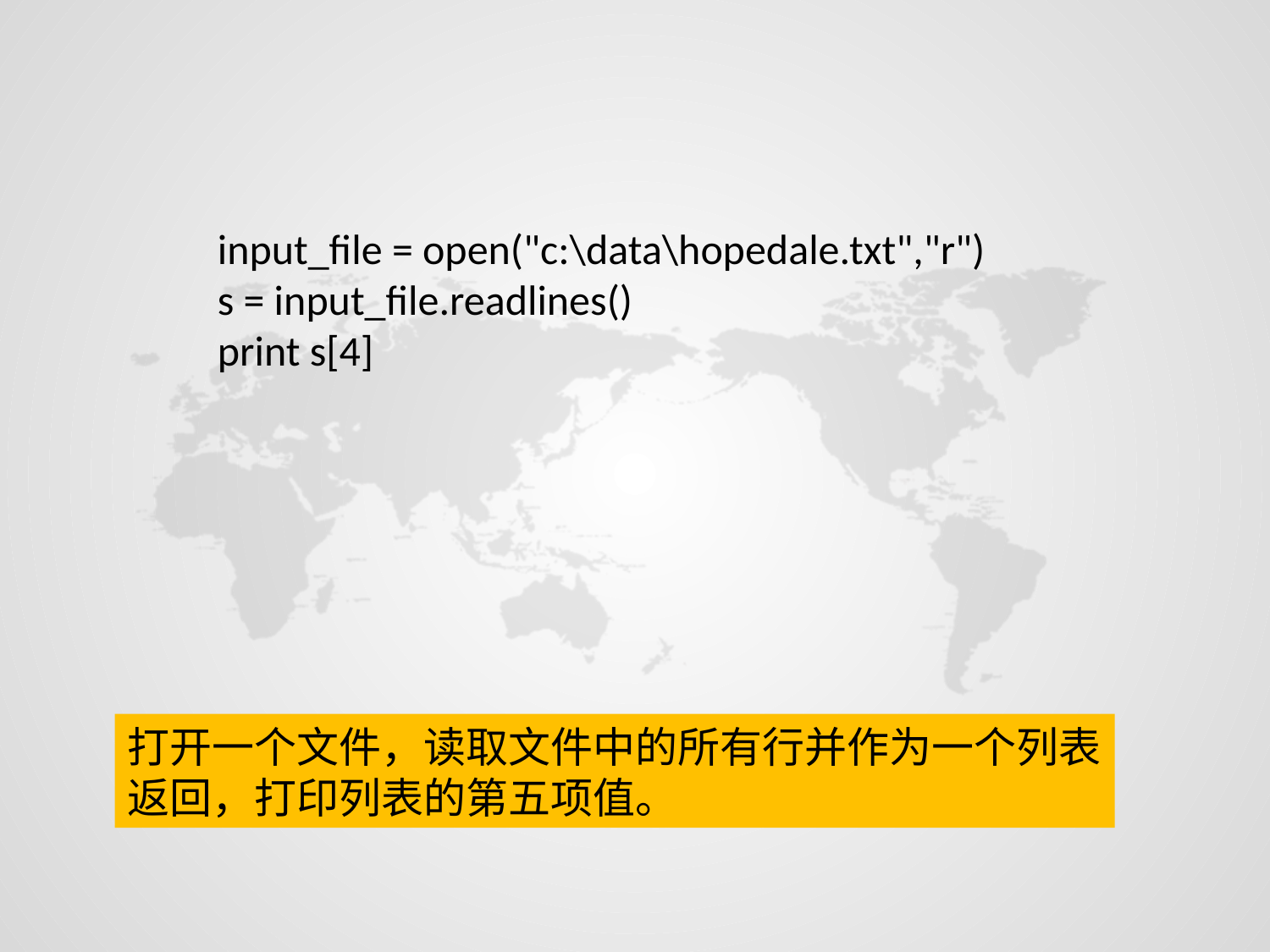

input_file = open("c:\data\hopedale.txt","r")
s = input_file.readlines()
print s[4]
打开一个文件，读取文件中的所有行并作为一个列表返回，打印列表的第五项值。